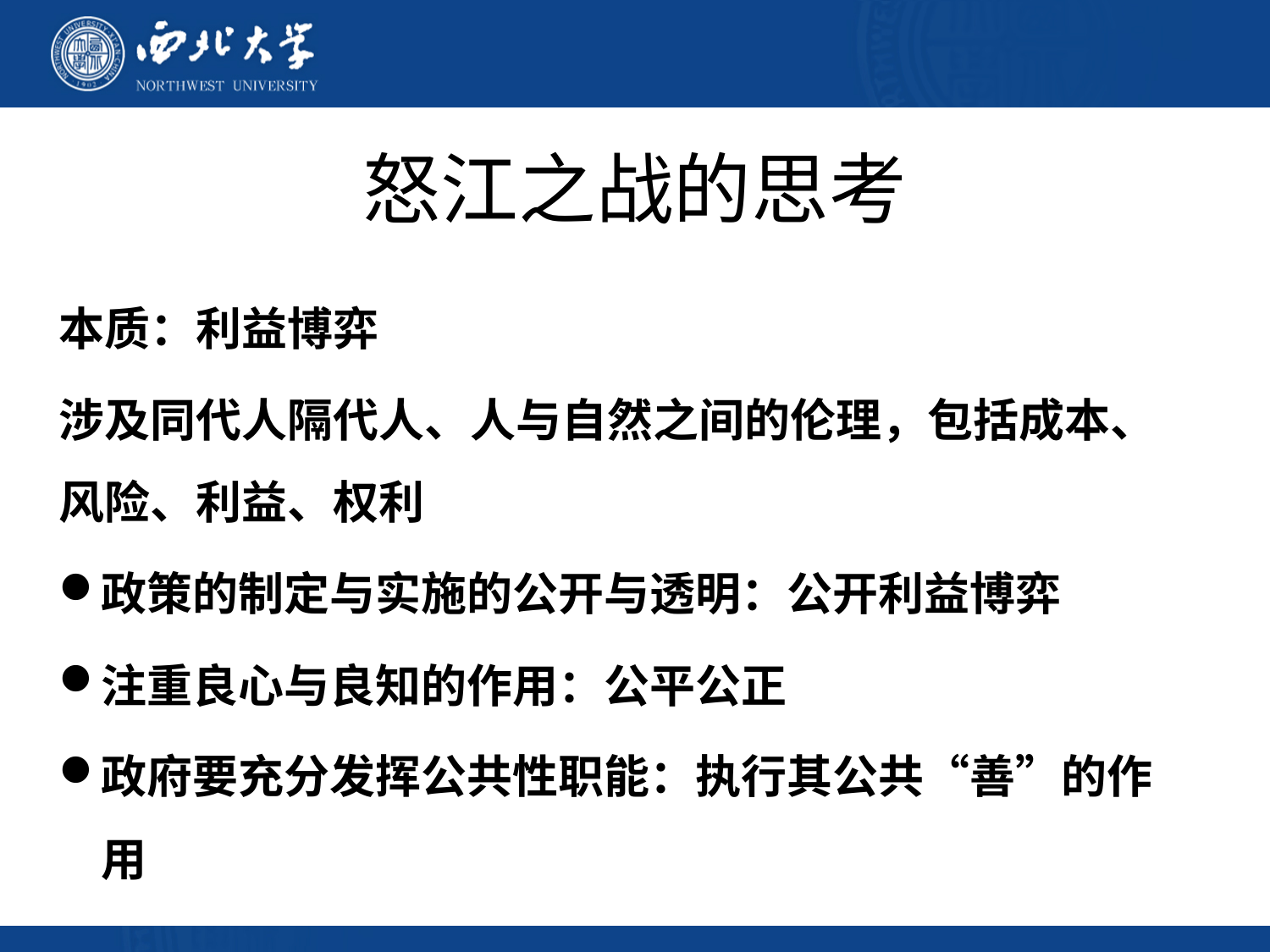

# 怒江之战的思考
本质：利益博弈
涉及同代人隔代人、人与自然之间的伦理，包括成本、风险、利益、权利
政策的制定与实施的公开与透明：公开利益博弈
注重良心与良知的作用：公平公正
政府要充分发挥公共性职能：执行其公共“善”的作用